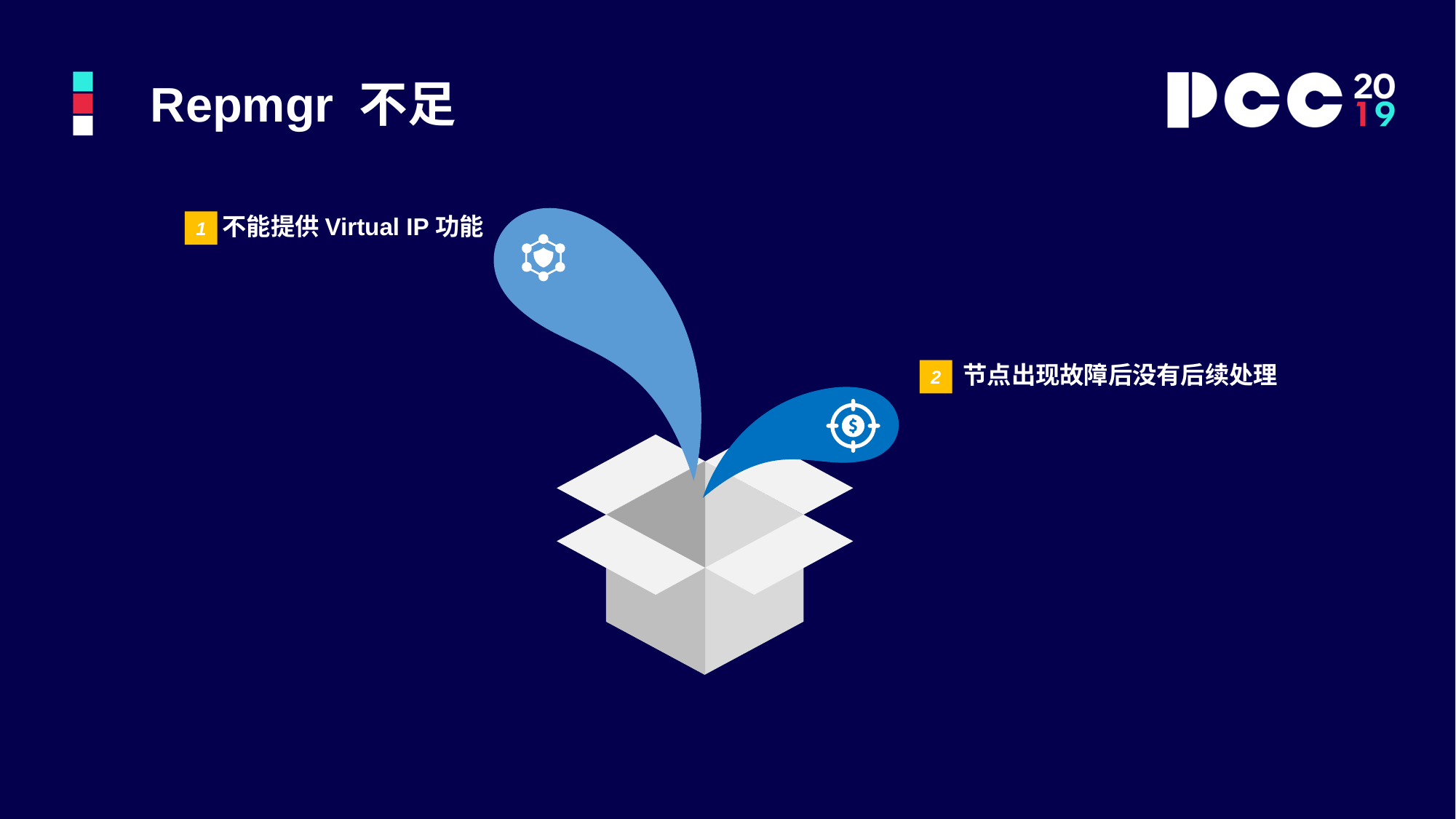

Repmgr 不足

不能提供Virtual IP功能

节点出现故障后没有后续处理

1
2